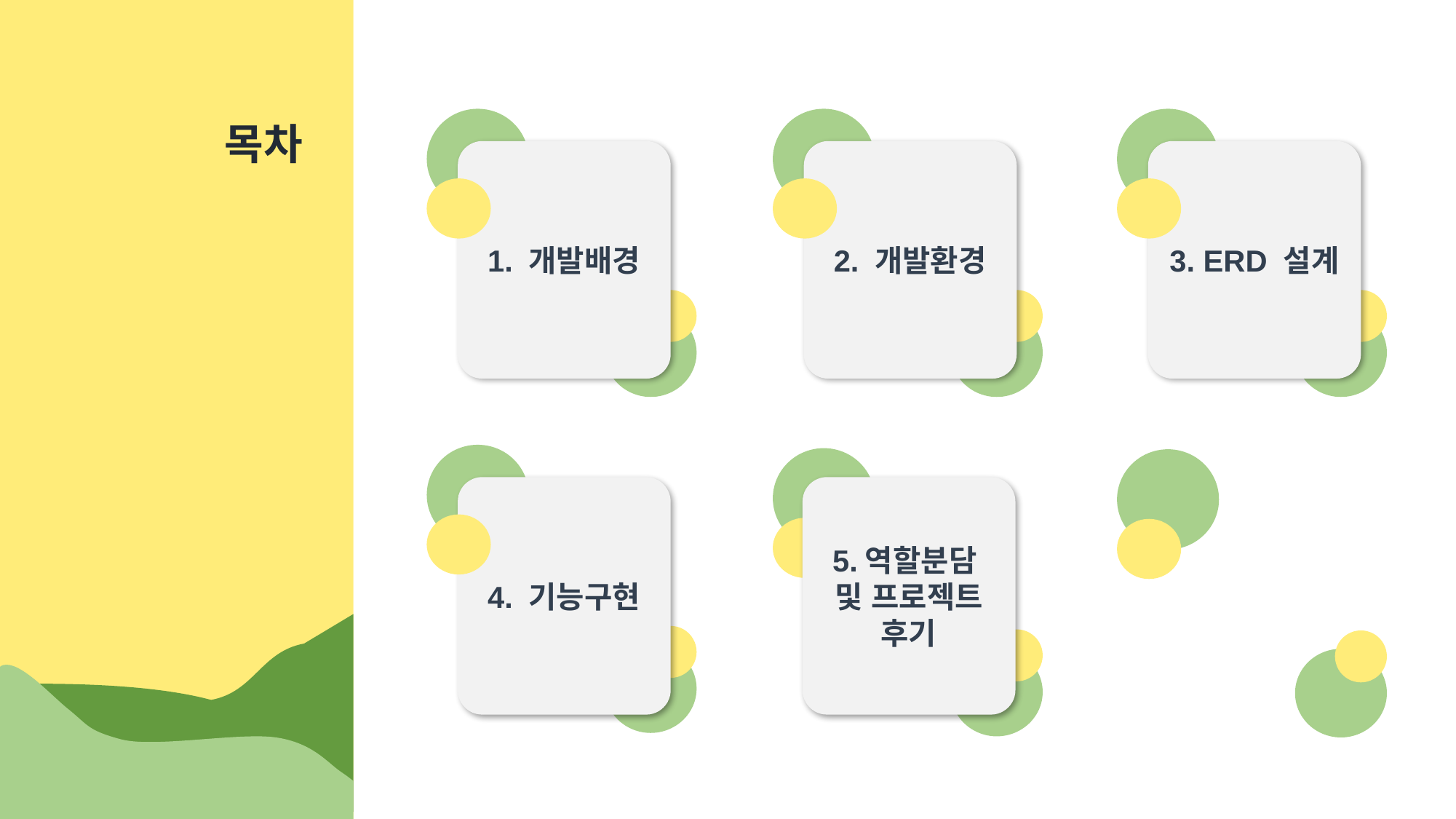

목차
1. 개발배경
2. 개발환경
3. ERD 설계

4. 기능구현
5.역할분담
및 프로젝트 후기